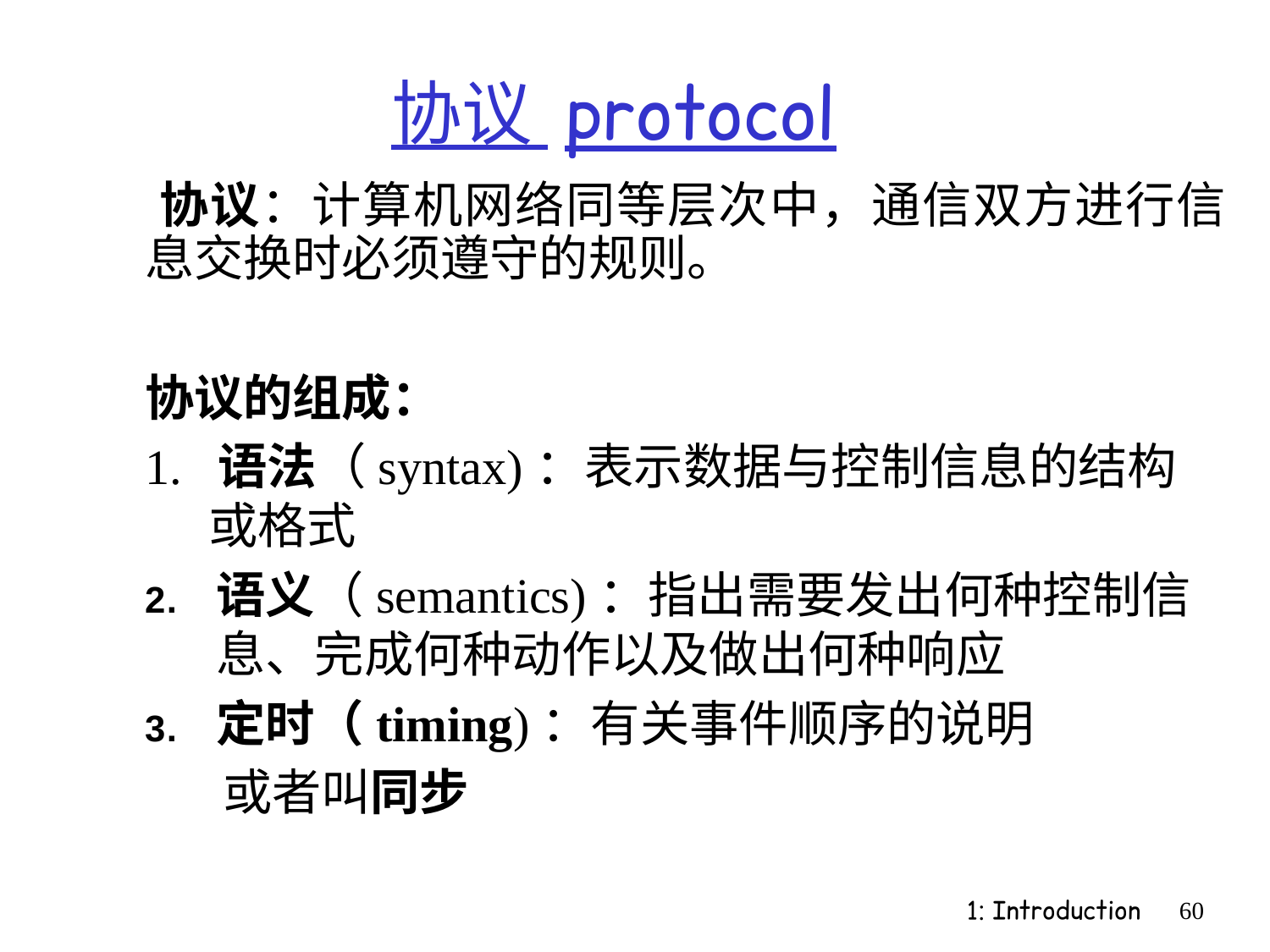

# 协议 protocol
      协议：计算机网络同等层次中，通信双方进行信息交换时必须遵守的规则。

协议的组成：
1.  语法（syntax)：表示数据与控制信息的结构或格式
语义（semantics)：指出需要发出何种控制信息、完成何种动作以及做出何种响应
定时（timing)：有关事件顺序的说明
      或者叫同步

1: Introduction
60